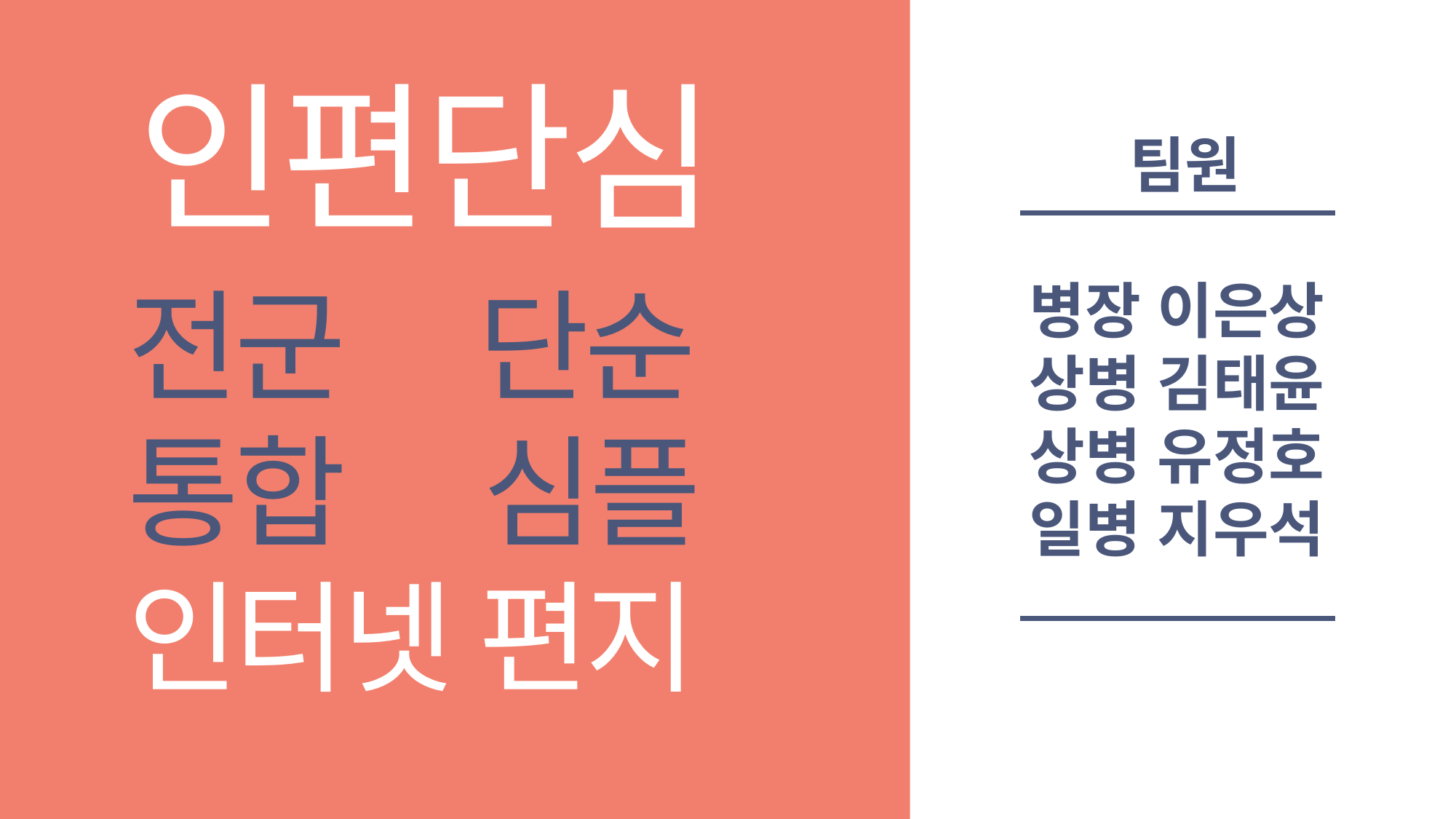

인편단심
팀원

병장 이은상
상병 김태윤
상병 유정호
일병 지우석
전군    단순
통합    심플
인터넷 편지